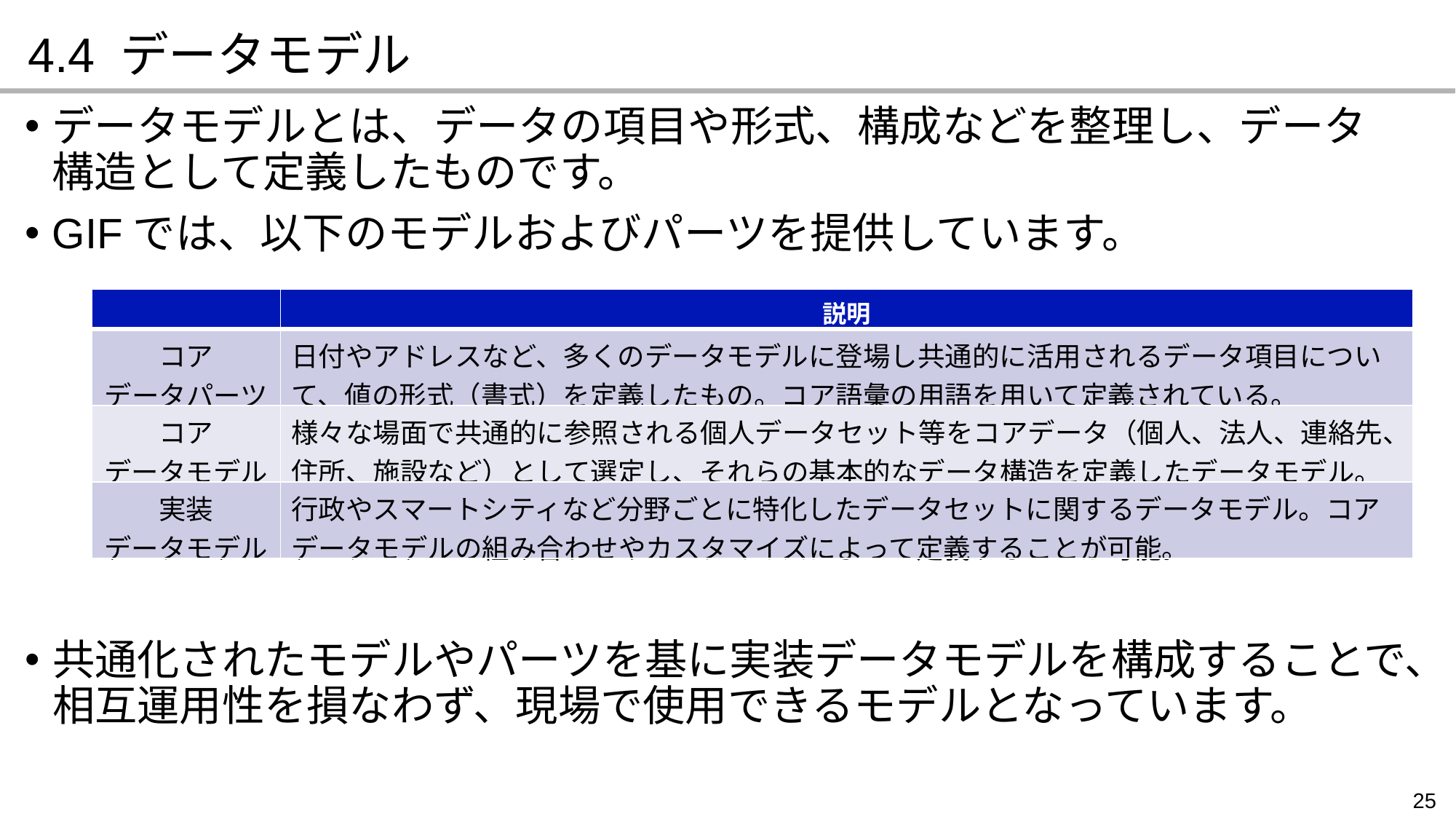

4.4 データモデル
データモデルとは、データの項目や形式、構成などを整理し、データ構造として定義したものです。
GIFでは、以下のモデルおよびパーツを提供しています。

|  | 説明 |
| --- | --- |
| コア データパーツ | 日付やアドレスなど、多くのデータモデルに登場し共通的に活用されるデータ項目について、値の形式（書式）を定義したもの。コア語彙の用語を用いて定義されている。 |
| コア データモデル | 様々な場面で共通的に参照される個人データセット等をコアデータ（個人、法人、連絡先、住所、施設など）として選定し、それらの基本的なデータ構造を定義したデータモデル。 |
| 実装 データモデル | 行政やスマートシティなど分野ごとに特化したデータセットに関するデータモデル。コアデータモデルの組み合わせやカスタマイズによって定義することが可能。 |
共通化されたモデルやパーツを基に実装データモデルを構成することで、相互運用性を損なわず、現場で使用できるモデルとなっています。

25